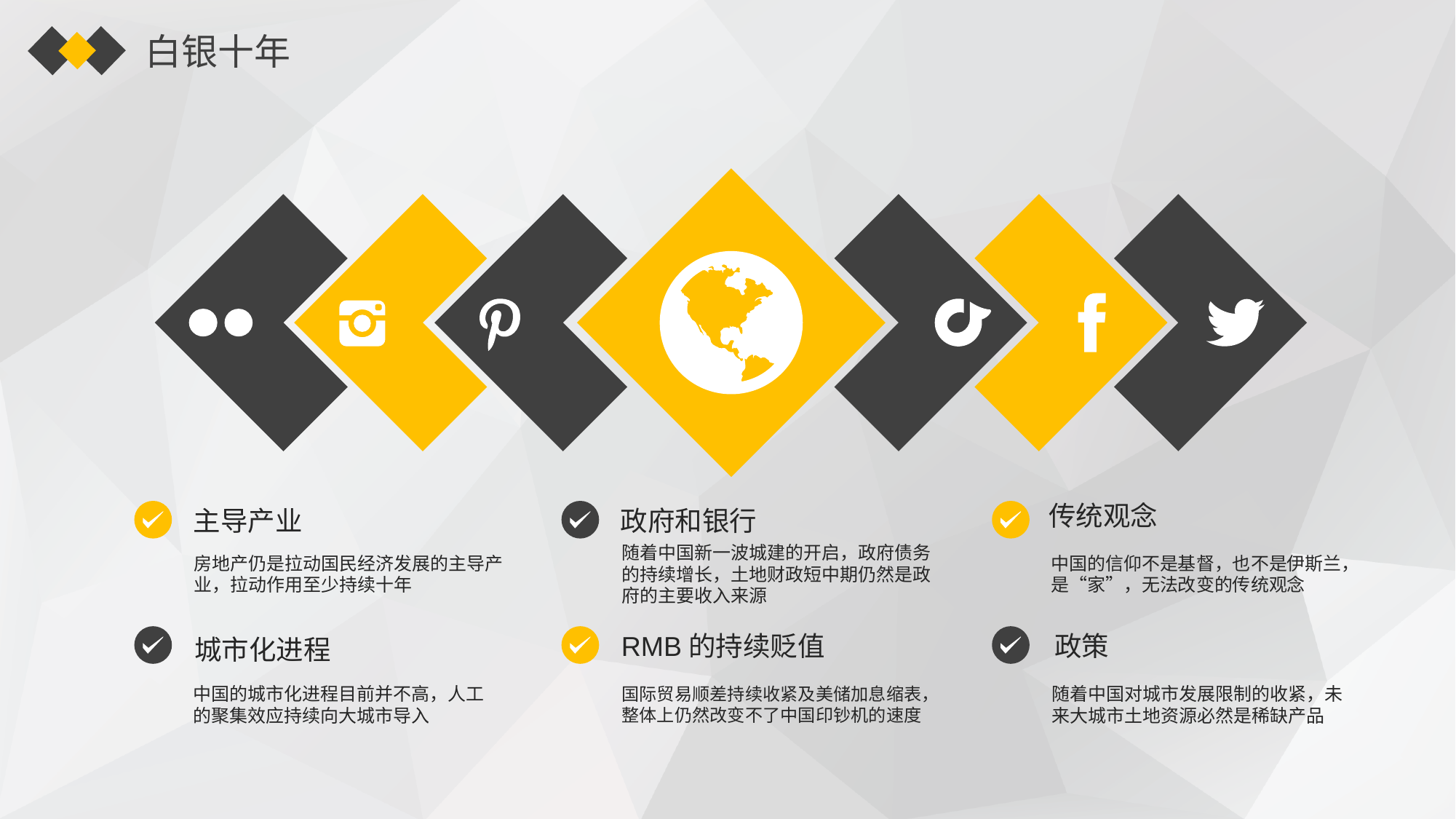

白银十年

传统观念
政府和银行
主导产业
房地产仍是拉动国民经济发展的主导产业，拉动作用至少持续十年

随着中国新一波城建的开启，政府债务的持续增长，土地财政短中期仍然是政府的主要收入来源
中国的信仰不是基督，也不是伊斯兰，是“家”，无法改变的传统观念
RMB的持续贬值
政策
城市化进程

中国的城市化进程目前并不高，人工的聚集效应持续向大城市导入
国际贸易顺差持续收紧及美储加息缩表，整体上仍然改变不了中国印钞机的速度
随着中国对城市发展限制的收紧，未来大城市土地资源必然是稀缺产品